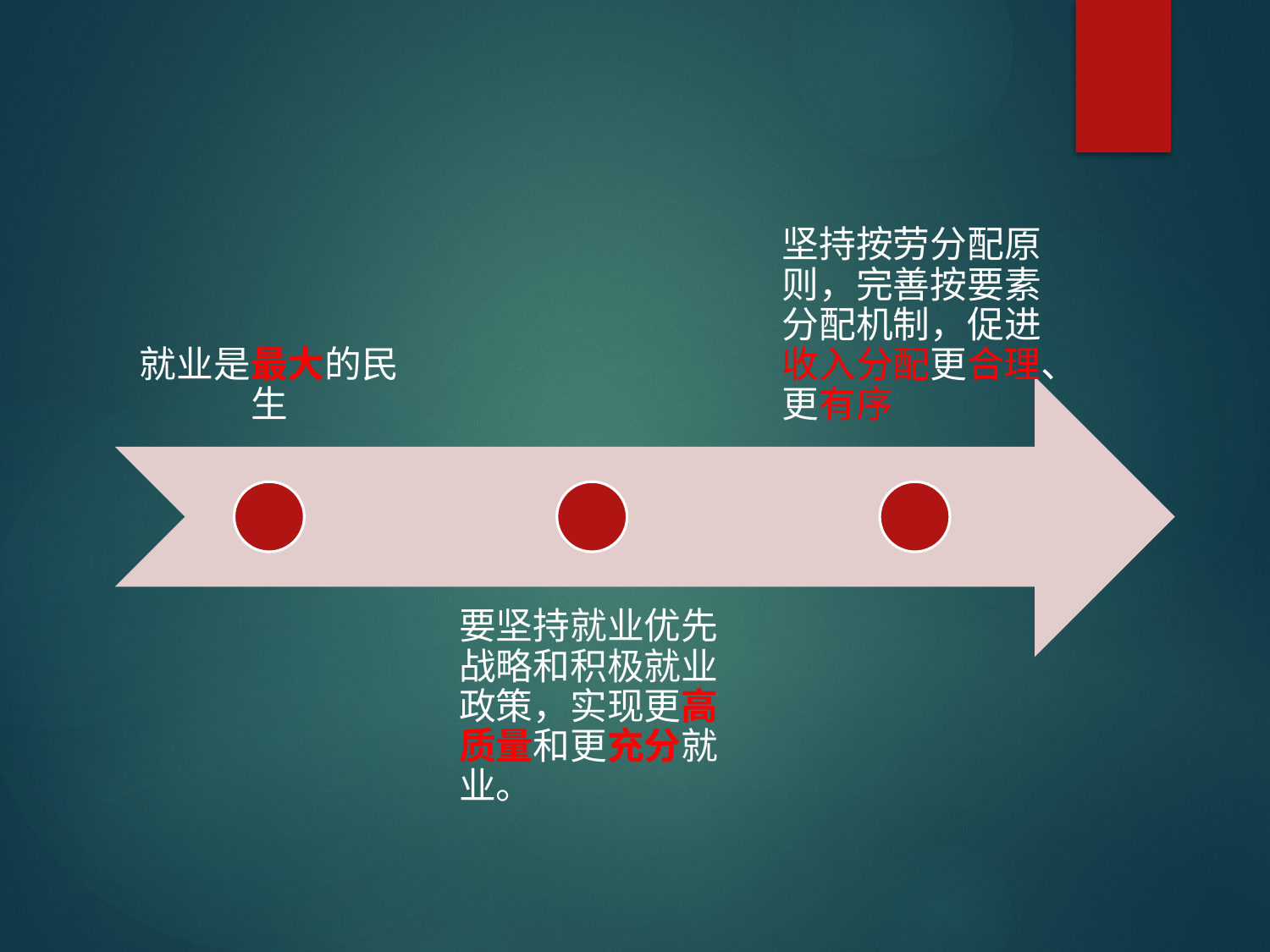

就业是最大的民生
要坚持就业优先战略和积极就业政策，实现更高质量和更充分就业。
坚持按劳分配原则，完善按要素分配机制，促进收入分配更合理、更有序